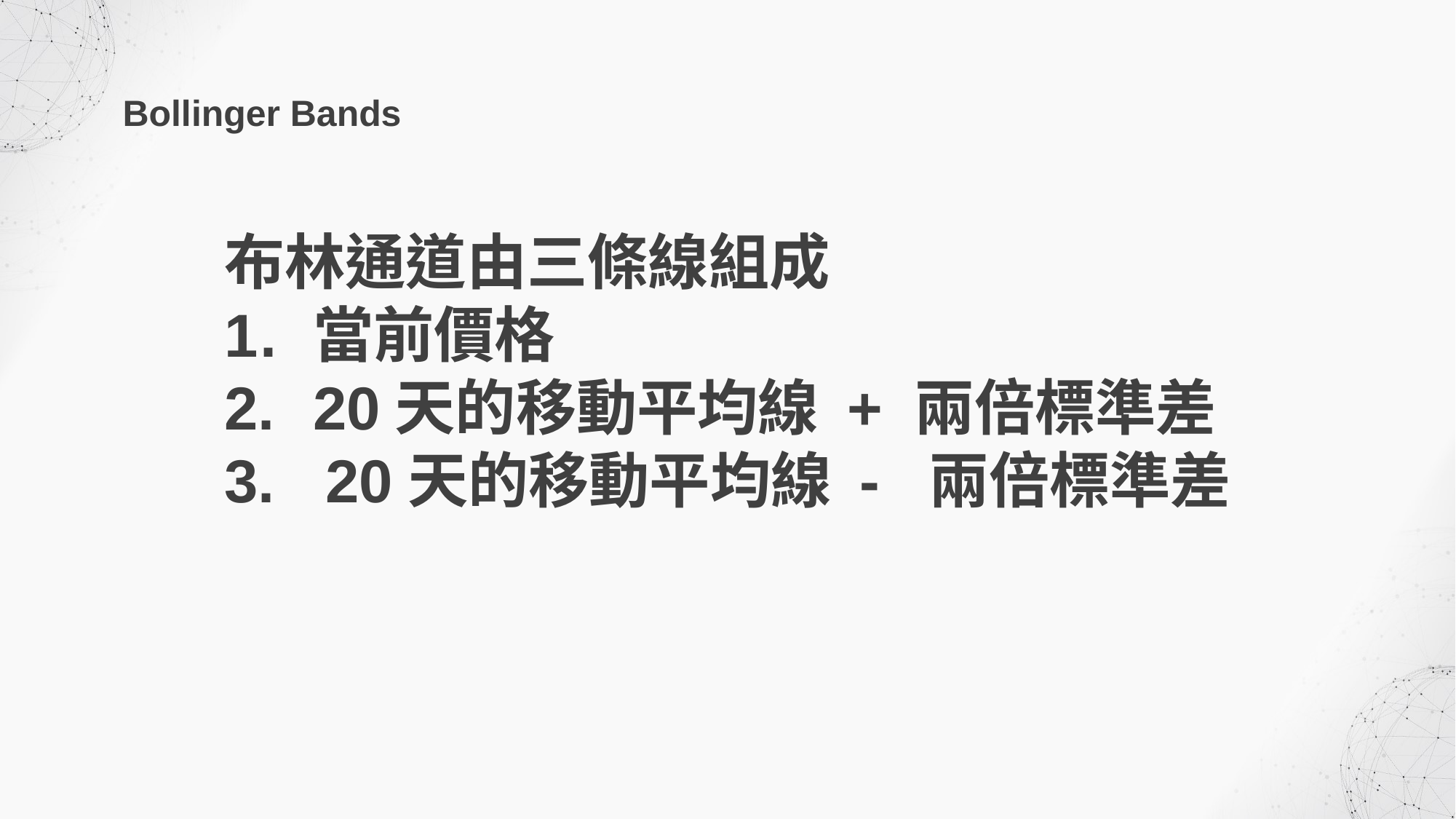

Bollinger Bands
布林通道由三條線組成
當前價格
20天的移動平均線 + 兩倍標準差
3.   20天的移動平均線 -  兩倍標準差